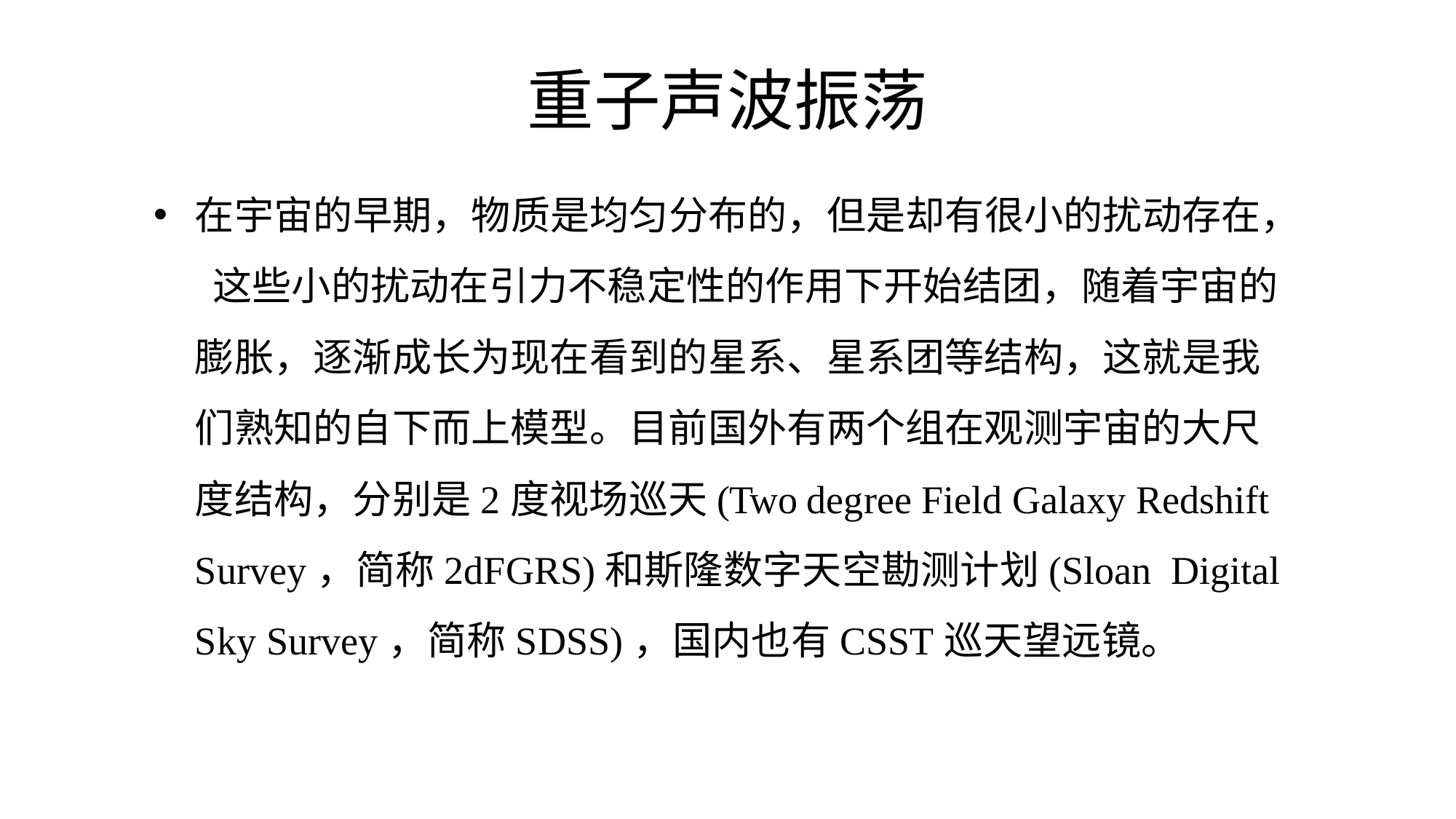

# 重子声波振荡
在宇宙的早期，物质是均匀分布的，但是却有很小的扰动存在，  这些小的扰动在引力不稳定性的作用下开始结团，随着宇宙的  膨胀，逐渐成长为现在看到的星系、星系团等结构，这就是我  们熟知的自下而上模型。目前国外有两个组在观测宇宙的大尺  度结构，分别是2度视场巡天(Two degree Field Galaxy Redshift  Survey，简称2dFGRS)和斯隆数字天空勘测计划(Sloan Digital  Sky Survey，简称SDSS)，国内也有CSST巡天望远镜。